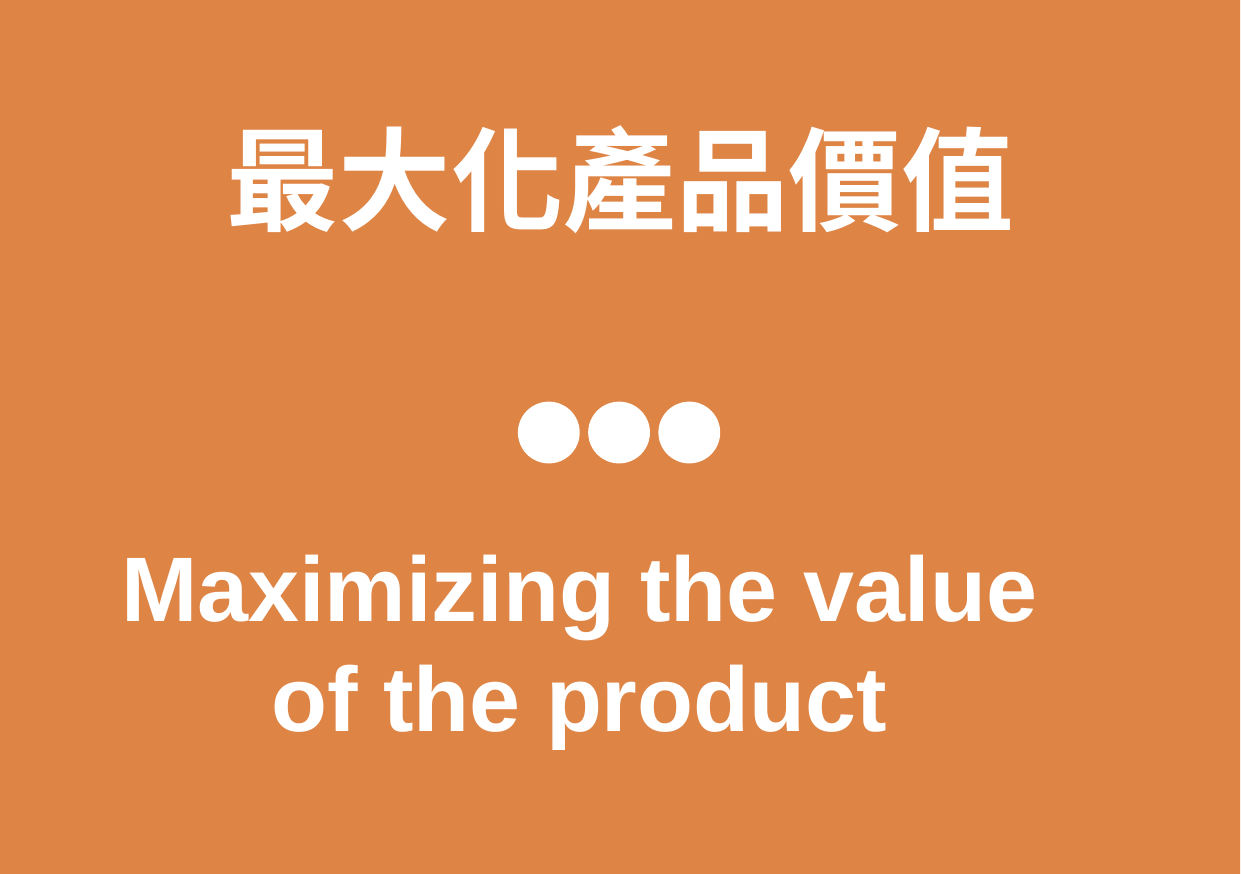

最大化產品價值

Maximizing the value of the product